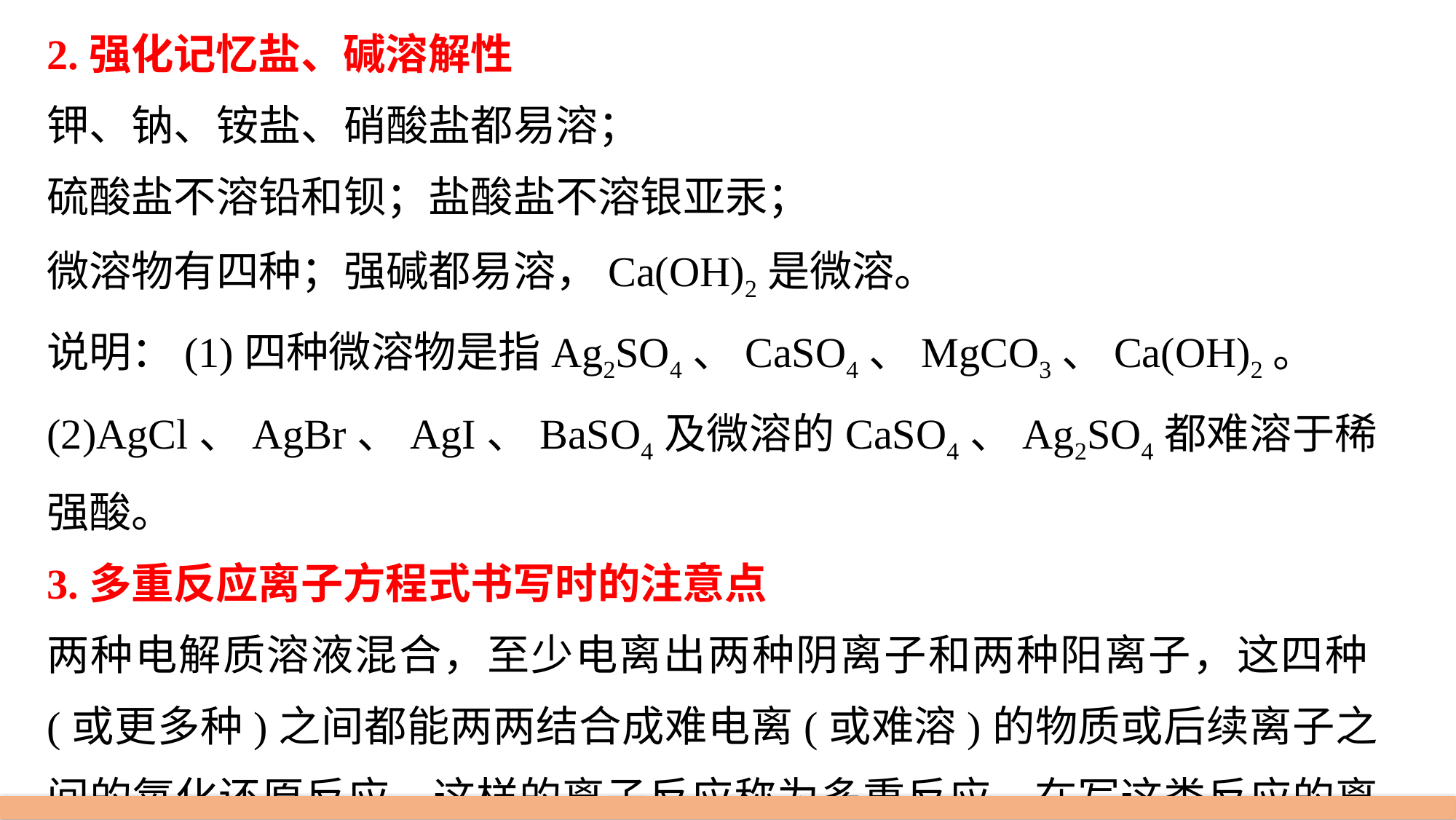

2.强化记忆盐、碱溶解性
钾、钠、铵盐、硝酸盐都易溶；
硫酸盐不溶铅和钡；盐酸盐不溶银亚汞；
微溶物有四种；强碱都易溶，Ca(OH)2是微溶。
说明：(1)四种微溶物是指Ag2SO4、CaSO4、MgCO3、Ca(OH)2。
(2)AgCl、AgBr、AgI、BaSO4及微溶的CaSO4、Ag2SO4都难溶于稀强酸。
3.多重反应离子方程式书写时的注意点
两种电解质溶液混合，至少电离出两种阴离子和两种阳离子，这四种(或更多种)之间都能两两结合成难电离(或难溶)的物质或后续离子之间的氧化还原反应，这样的离子反应称为多重反应。在写这类反应的离子方程式时易丢失其中的一组反应。